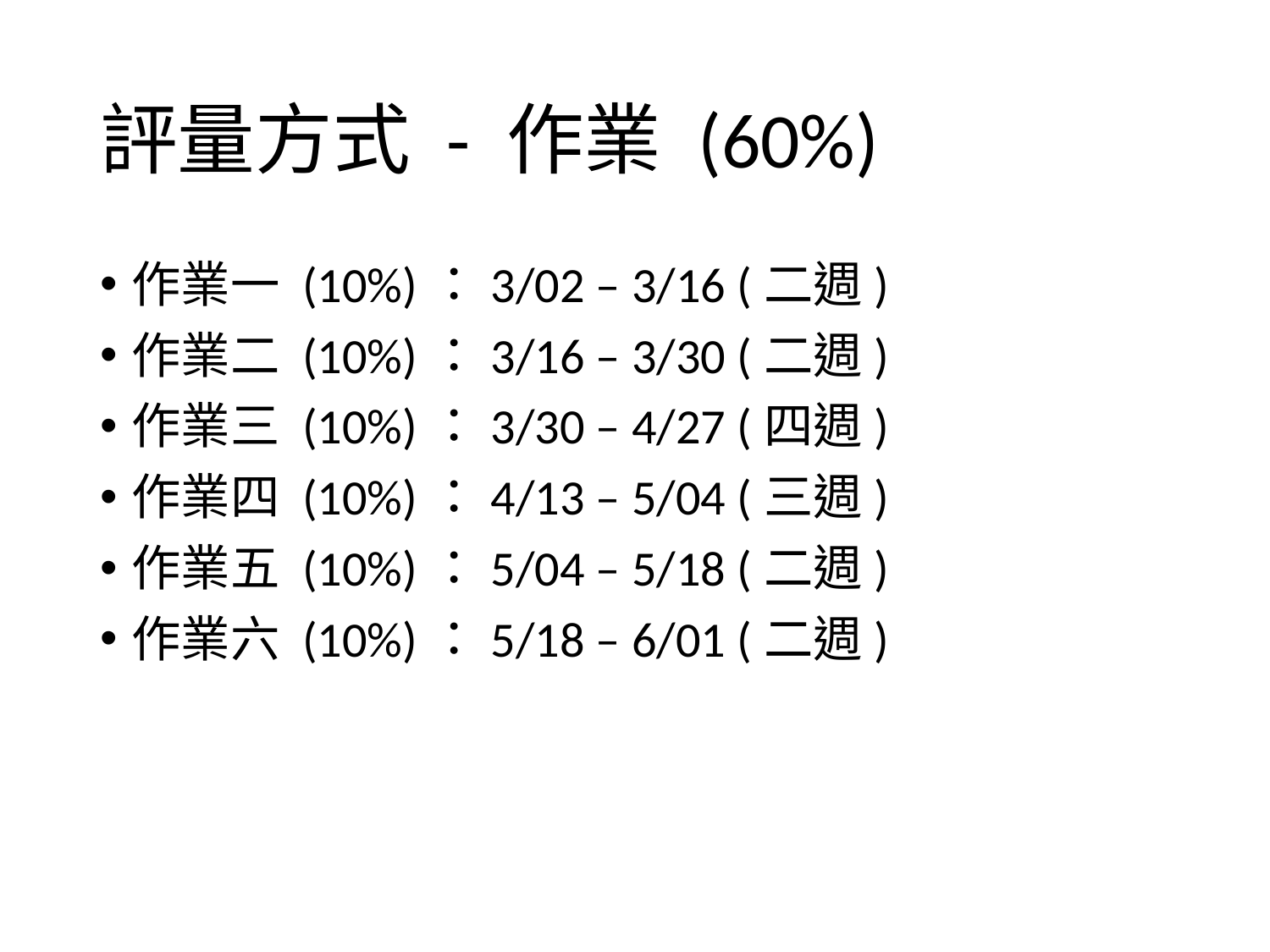

# 評量方式 - 作業 (60%)
作業一 (10%)：3/02 – 3/16 (二週)
作業二 (10%)：3/16 – 3/30 (二週)
作業三 (10%)：3/30 – 4/27 (四週)
作業四 (10%)：4/13 – 5/04 (三週)
作業五 (10%)：5/04 – 5/18 (二週)
作業六 (10%)：5/18 – 6/01 (二週)